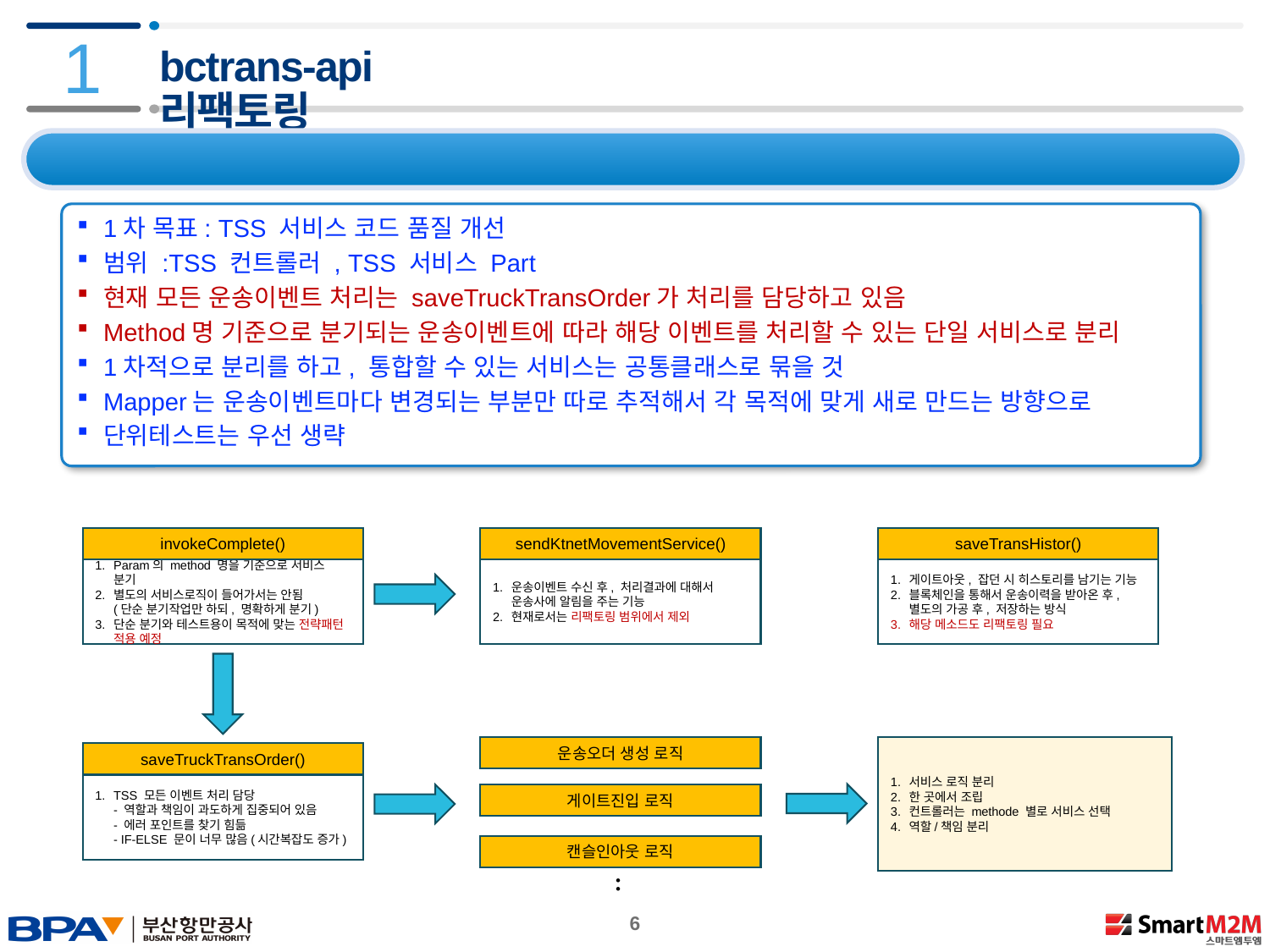

1
# bctrans-api 리팩토링
1.2 목표
1차 목표: TSS 서비스 코드 품질 개선
범위 :TSS 컨트롤러 , TSS 서비스 Part
현재 모든 운송이벤트 처리는 saveTruckTransOrder가 처리를 담당하고 있음
Method명 기준으로 분기되는 운송이벤트에 따라 해당 이벤트를 처리할 수 있는 단일 서비스로 분리
1차적으로 분리를 하고, 통합할 수 있는 서비스는 공통클래스로 묶을 것
Mapper는 운송이벤트마다 변경되는 부분만 따로 추적해서 각 목적에 맞게 새로 만드는 방향으로
단위테스트는 우선 생략
invokeComplete()
sendKtnetMovementService()
saveTransHistor()
Param의 method 명을 기준으로 서비스 분기
별도의 서비스로직이 들어가서는 안됨
(단순 분기작업만 하되, 명확하게 분기)
단순 분기와 테스트용이 목적에 맞는 전략패턴 적용 예정
운송이벤트 수신 후, 처리결과에 대해서 운송사에 알림을 주는 기능
현재로서는 리팩토링 범위에서 제외
게이트아웃, 잡던 시 히스토리를 남기는 기능
블록체인을 통해서 운송이력을 받아온 후, 별도의 가공 후, 저장하는 방식
해당 메소드도 리팩토링 필요

운송오더 생성 로직
서비스 로직 분리
한 곳에서 조립
컨트롤러는 methode 별로 서비스 선택
역할/책임 분리
saveTruckTransOrder()
TSS 모든 이벤트 처리 담당
- 역할과 책임이 과도하게 집중되어 있음
- 에러 포인트를 찾기 힘듦
- IF-ELSE 문이 너무 많음(시간복잡도 증가)

게이트진입 로직
캔슬인아웃 로직
..
  6